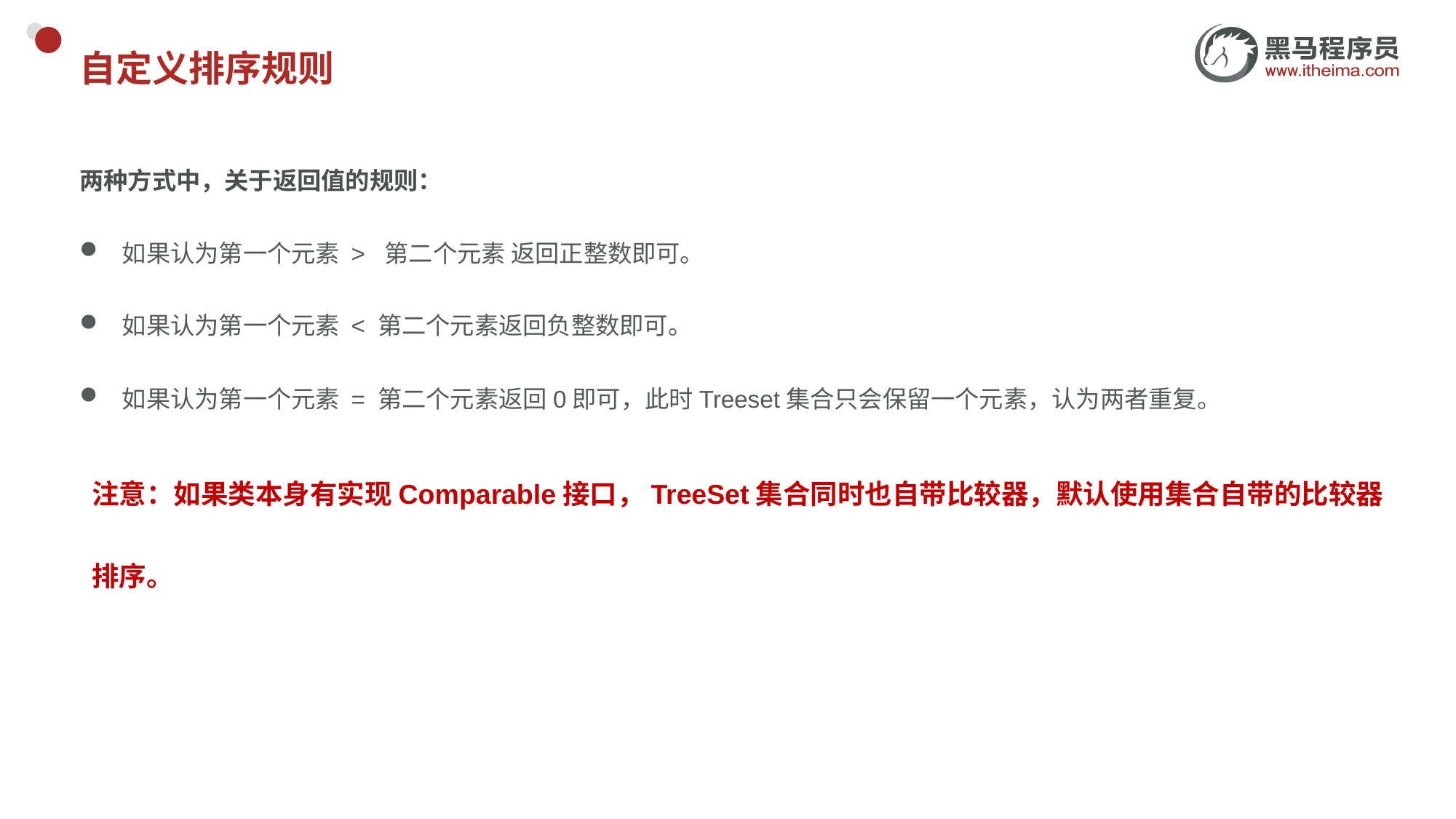

# 自定义排序规则
两种方式中，关于返回值的规则：
如果认为第一个元素 >  第二个元素 返回正整数即可。
如果认为第一个元素 < 第二个元素返回负整数即可。
如果认为第一个元素 = 第二个元素返回0即可，此时Treeset集合只会保留一个元素，认为两者重复。
注意：如果类本身有实现Comparable接口，TreeSet集合同时也自带比较器，默认使用集合自带的比较器排序。